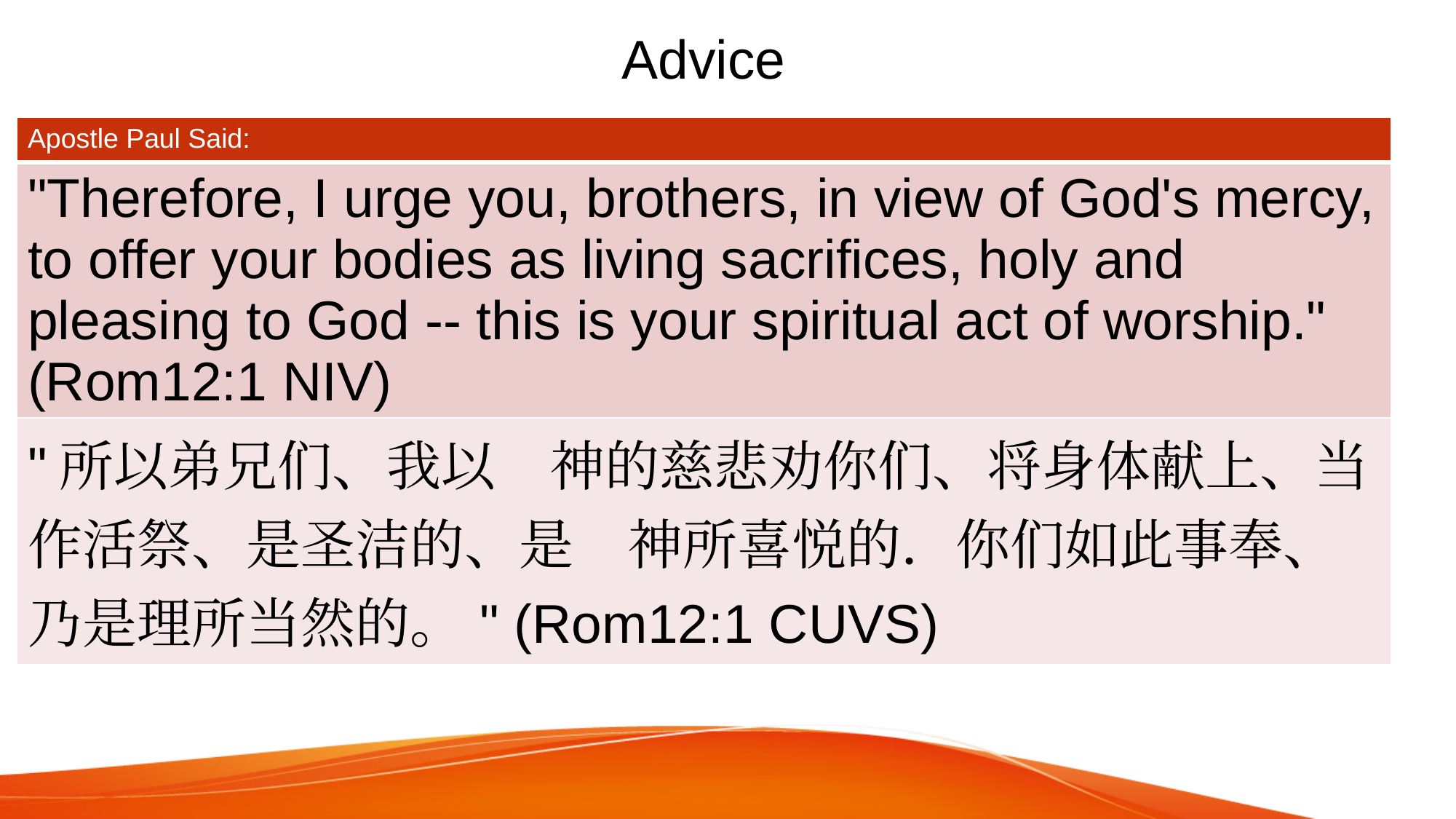

# Advice
| Apostle Paul Said: |
| --- |
| "Therefore, I urge you, brothers, in view of God's mercy, to offer your bodies as living sacrifices, holy and pleasing to God -- this is your spiritual act of worship." (Rom12:1 NIV) |
| "所以弟兄们、我以　神的慈悲劝你们、将身体献上、当作活祭、是圣洁的、是　神所喜悦的．你们如此事奉、乃是理所当然的。" (Rom12:1 CUVS) |